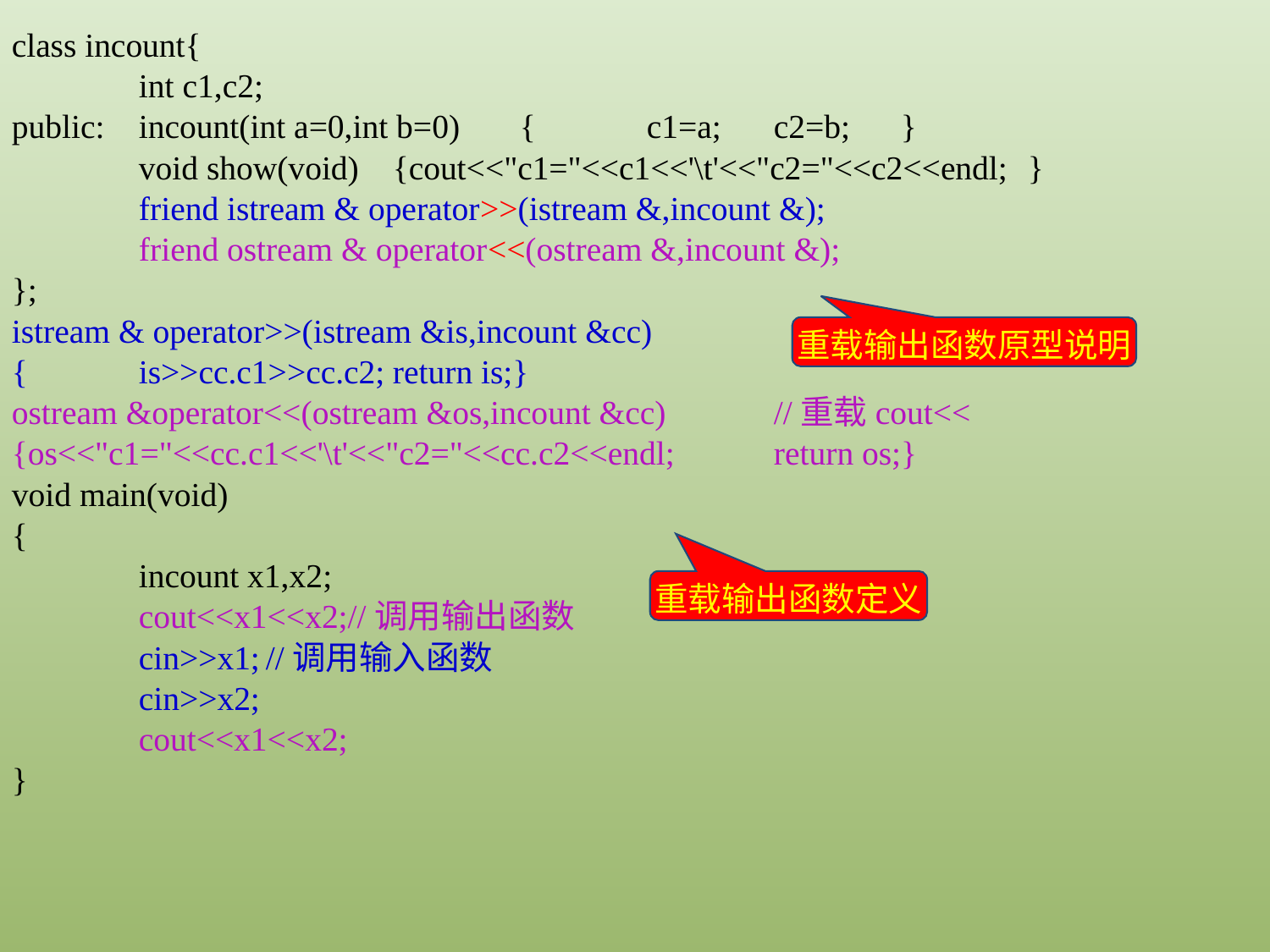

class incount{
	int c1,c2;
public:	incount(int a=0,int b=0)	{	c1=a;	c2=b;	}
	void show(void)	{cout<<"c1="<<c1<<'\t'<<"c2="<<c2<<endl;	}
	friend istream & operator>>(istream &,incount &);
	friend ostream & operator<<(ostream &,incount &);
};
istream & operator>>(istream &is,incount &cc)
{	is>>cc.c1>>cc.c2;	return is;}
ostream &operator<<(ostream &os,incount &cc)	//重载cout<<
{os<<"c1="<<cc.c1<<'\t'<<"c2="<<cc.c2<<endl;	return os;}
void main(void)
{
	incount x1,x2;
	cout<<x1<<x2;//调用输出函数
	cin>>x1;	//调用输入函数
	cin>>x2;
	cout<<x1<<x2;
}
重载输出函数原型说明
重载输出函数定义
896